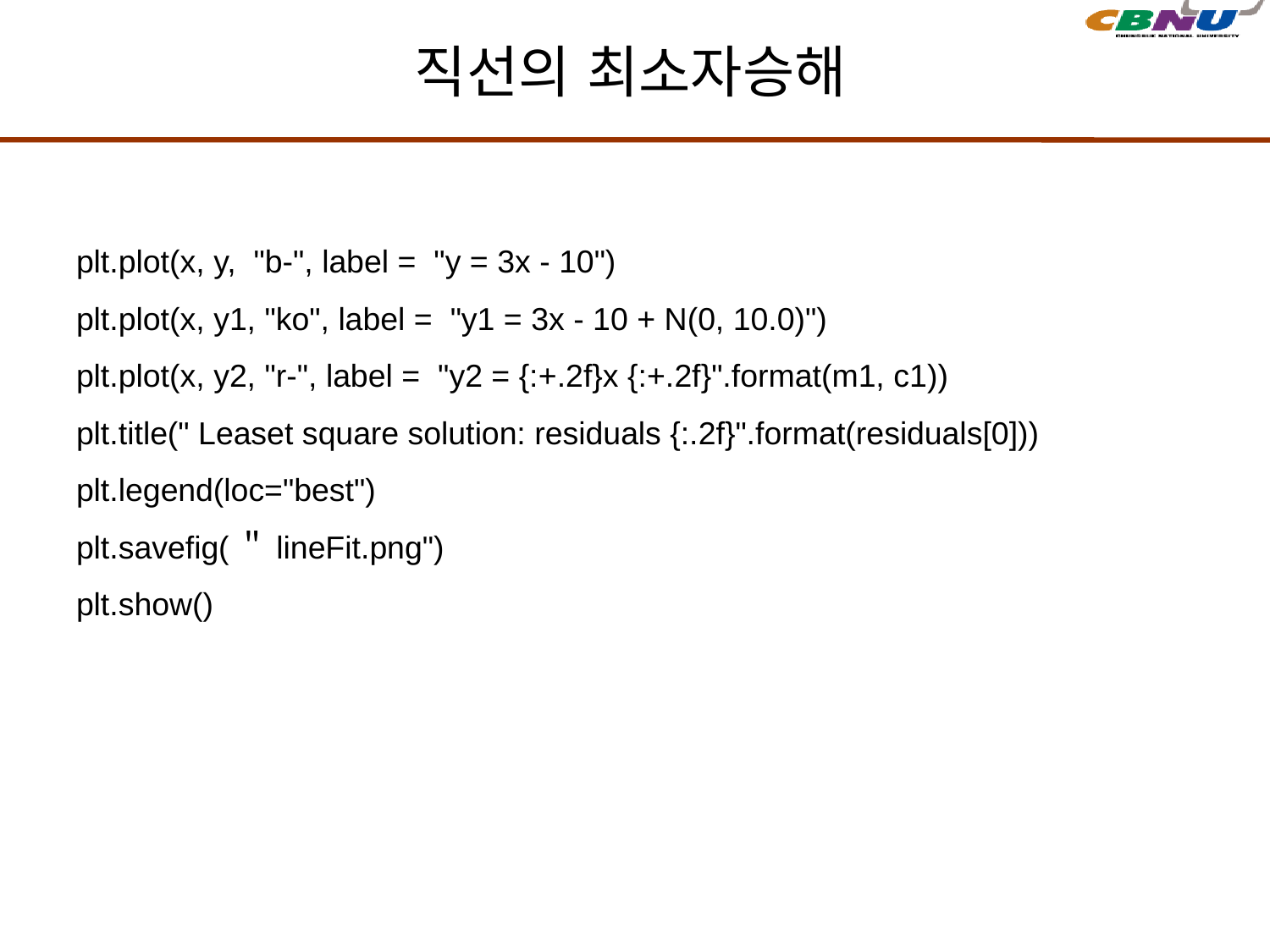

# 직선의 최소자승해
plt.plot(x, y,  "b-", label =  "y = 3x - 10")
plt.plot(x, y1, "ko", label =  "y1 = 3x - 10 + N(0, 10.0)")
plt.plot(x, y2, "r-", label =  "y2 = {:+.2f}x {:+.2f}".format(m1, c1))
plt.title(" Leaset square solution: residuals {:.2f}".format(residuals[0]))
plt.legend(loc="best")
plt.savefig(＂lineFit.png")
plt.show()